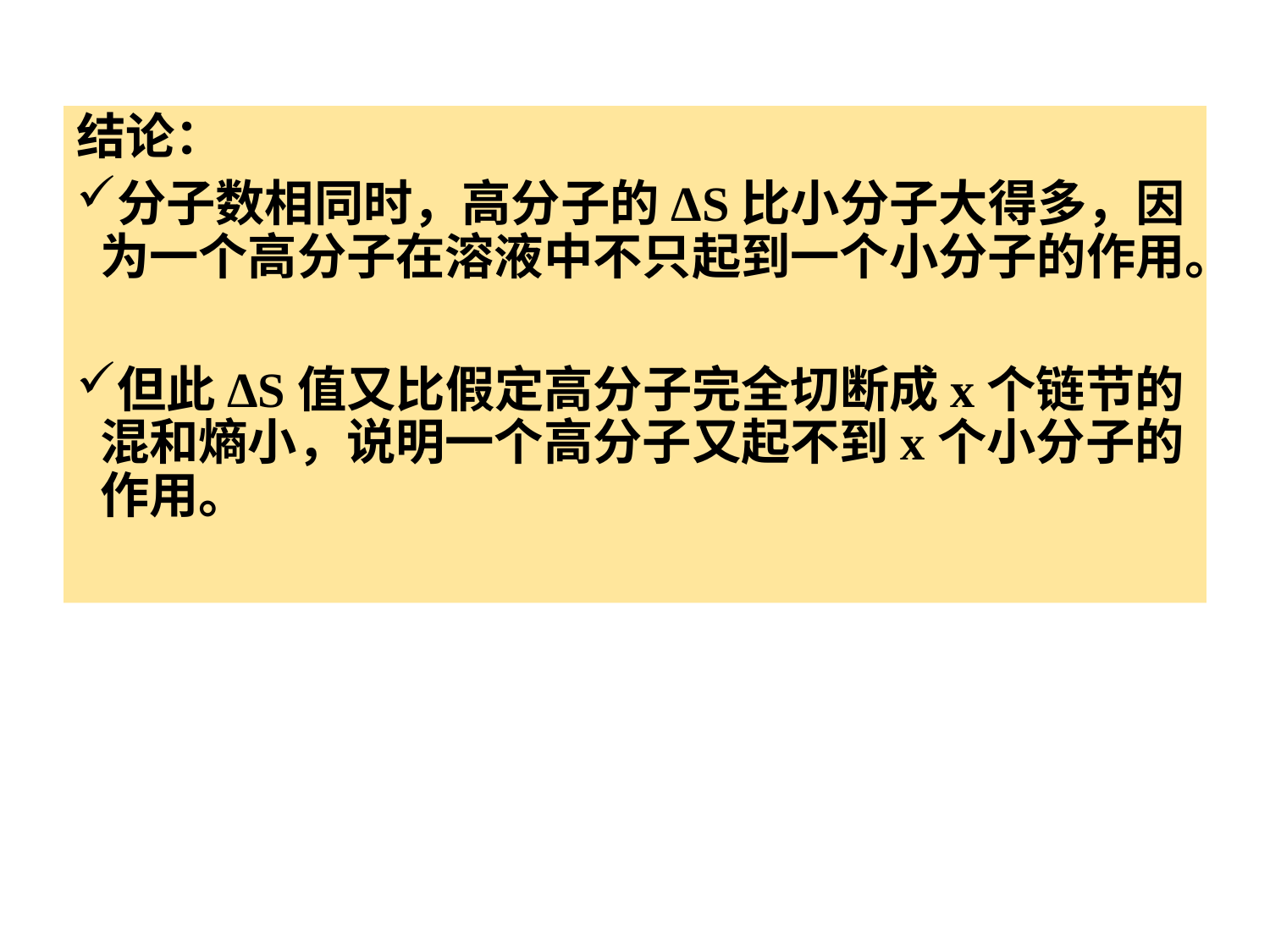

结论：
分子数相同时，高分子的ΔS比小分子大得多，因为一个高分子在溶液中不只起到一个小分子的作用。

但此ΔS值又比假定高分子完全切断成x个链节的混和熵小，说明一个高分子又起不到x个小分子的作用。